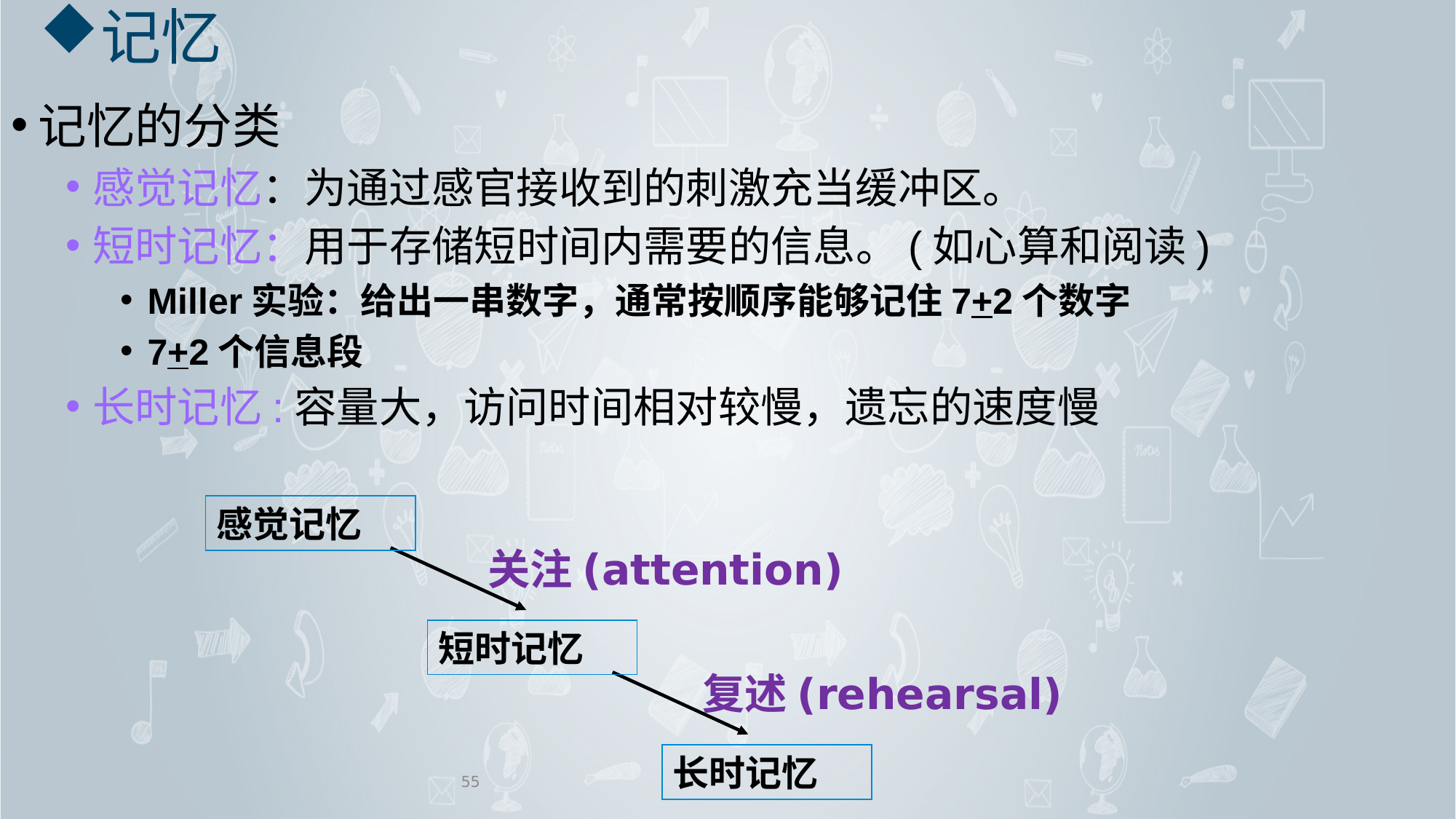

# 记忆
记忆的分类
感觉记忆：为通过感官接收到的刺激充当缓冲区。
短时记忆：用于存储短时间内需要的信息。(如心算和阅读)
Miller实验：给出一串数字，通常按顺序能够记住7+2个数字
7+2个信息段
长时记忆:容量大，访问时间相对较慢，遗忘的速度慢
感觉记忆
关注(attention)

短时记忆
复述(rehearsal)

长时记忆
55